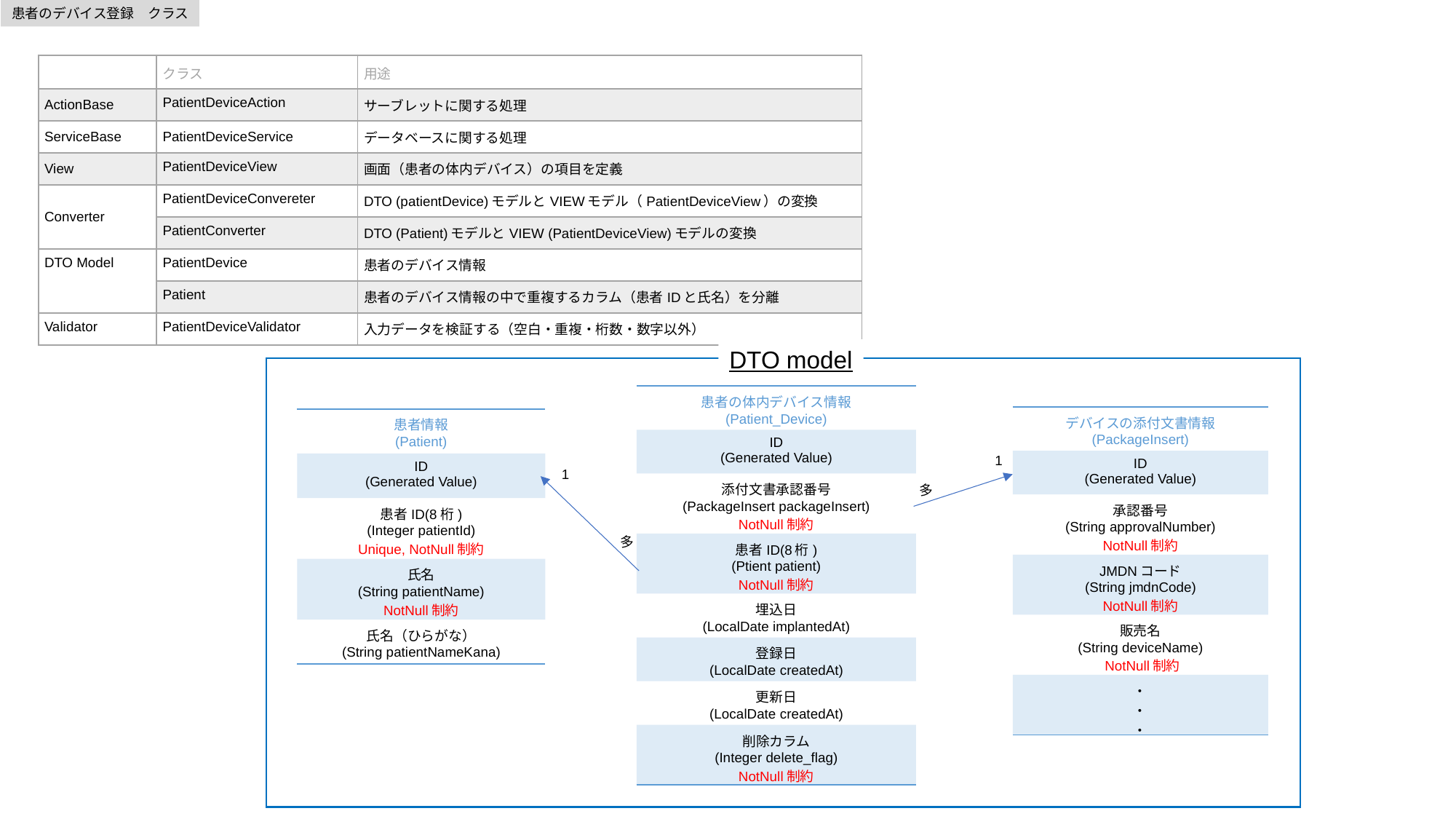

患者のデバイス登録　クラス
|  | クラス | 用途 |
| --- | --- | --- |
| ActionBase | PatientDeviceAction | サーブレットに関する処理 |
| ServiceBase | PatientDeviceService | データベースに関する処理 |
| View | PatientDeviceView | 画面（患者の体内デバイス）の項目を定義 |
| Converter | PatientDeviceConvereter | DTO (patientDevice)モデルとVIEWモデル（PatientDeviceView）の変換 |
|  | PatientConverter | DTO (Patient)モデルとVIEW (PatientDeviceView)モデルの変換 |
| DTO Model | PatientDevice | 患者のデバイス情報 |
|  | Patient | 患者のデバイス情報の中で重複するカラム（患者IDと氏名）を分離 |
| Validator | PatientDeviceValidator | 入力データを検証する（空白・重複・桁数・数字以外） |
DTO model

| 患者の体内デバイス情報 (Patient\_Device) |
| --- |
| ID (Generated Value) |
| 添付文書承認番号 (PackageInsert packageInsert) NotNull制約 |
| 患者ID(8桁) (Ptient patient) NotNull制約 |
| 埋込日 (LocalDate implantedAt) |
| 登録日 (LocalDate createdAt) |
| 更新日 (LocalDate createdAt) |
| 削除カラム (Integer delete\_flag) NotNull制約 |
| デバイスの添付文書情報 (PackageInsert) |
| --- |
| ID (Generated Value) |
| 承認番号 (String approvalNumber) NotNull制約 |
| JMDNコード (String jmdnCode) NotNull制約 |
| 販売名 (String deviceName) NotNull制約 |
| ・ ・ ・ |
| 患者情報 (Patient) |
| --- |
| ID (Generated Value) |
| 患者ID(8桁) (Integer patientId) Unique, NotNull制約 |
| 氏名 (String patientName) NotNull制約 |
| 氏名（ひらがな） (String patientNameKana) |
1
1
多
多